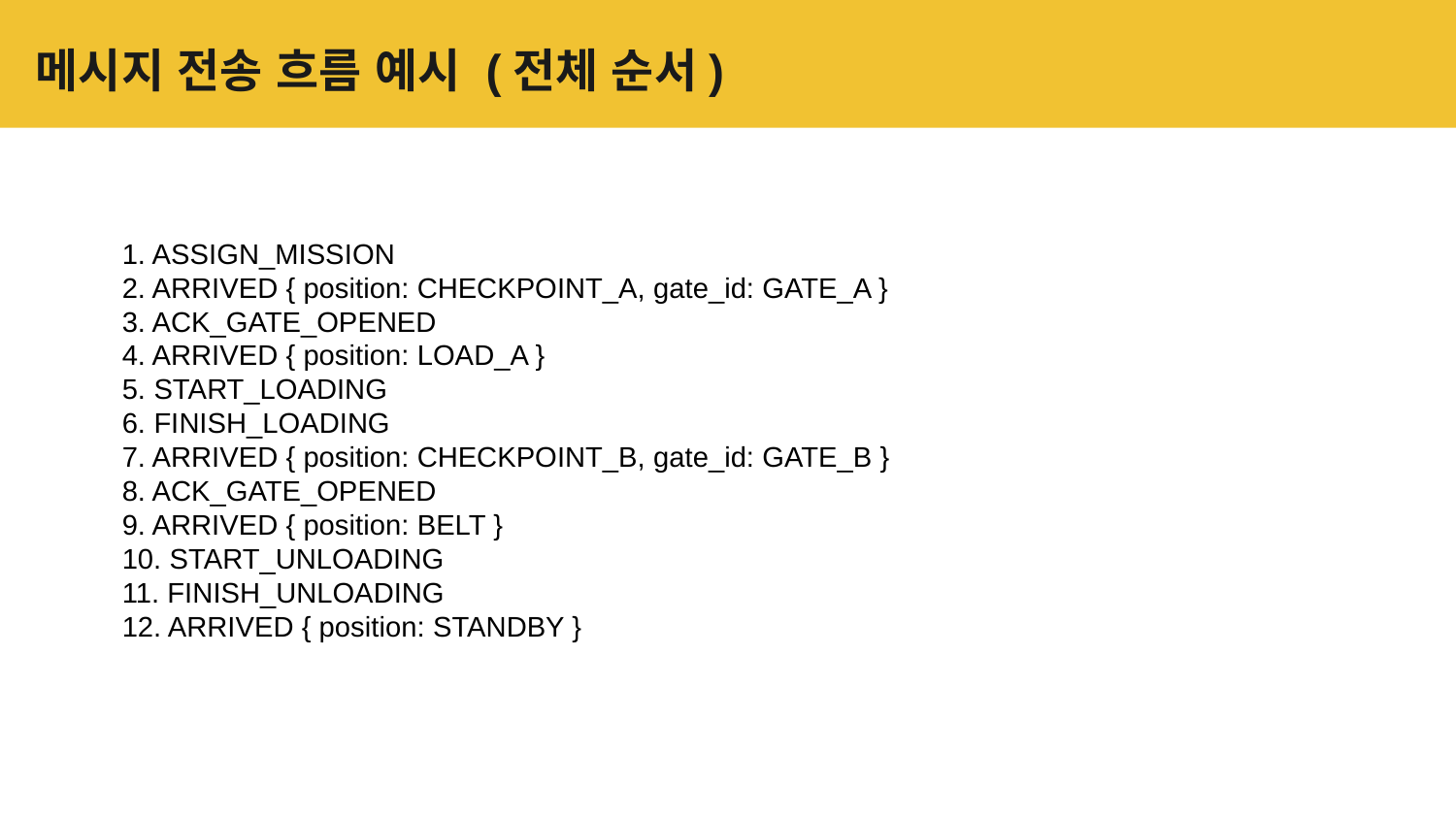

# 메시지 전송 흐름 예시 (전체 순서)
1. ASSIGN_MISSION
2. ARRIVED { position: CHECKPOINT_A, gate_id: GATE_A }
3. ACK_GATE_OPENED
4. ARRIVED { position: LOAD_A }
5. START_LOADING
6. FINISH_LOADING
7. ARRIVED { position: CHECKPOINT_B, gate_id: GATE_B }
8. ACK_GATE_OPENED
9. ARRIVED { position: BELT }
10. START_UNLOADING
11. FINISH_UNLOADING
12. ARRIVED { position: STANDBY }